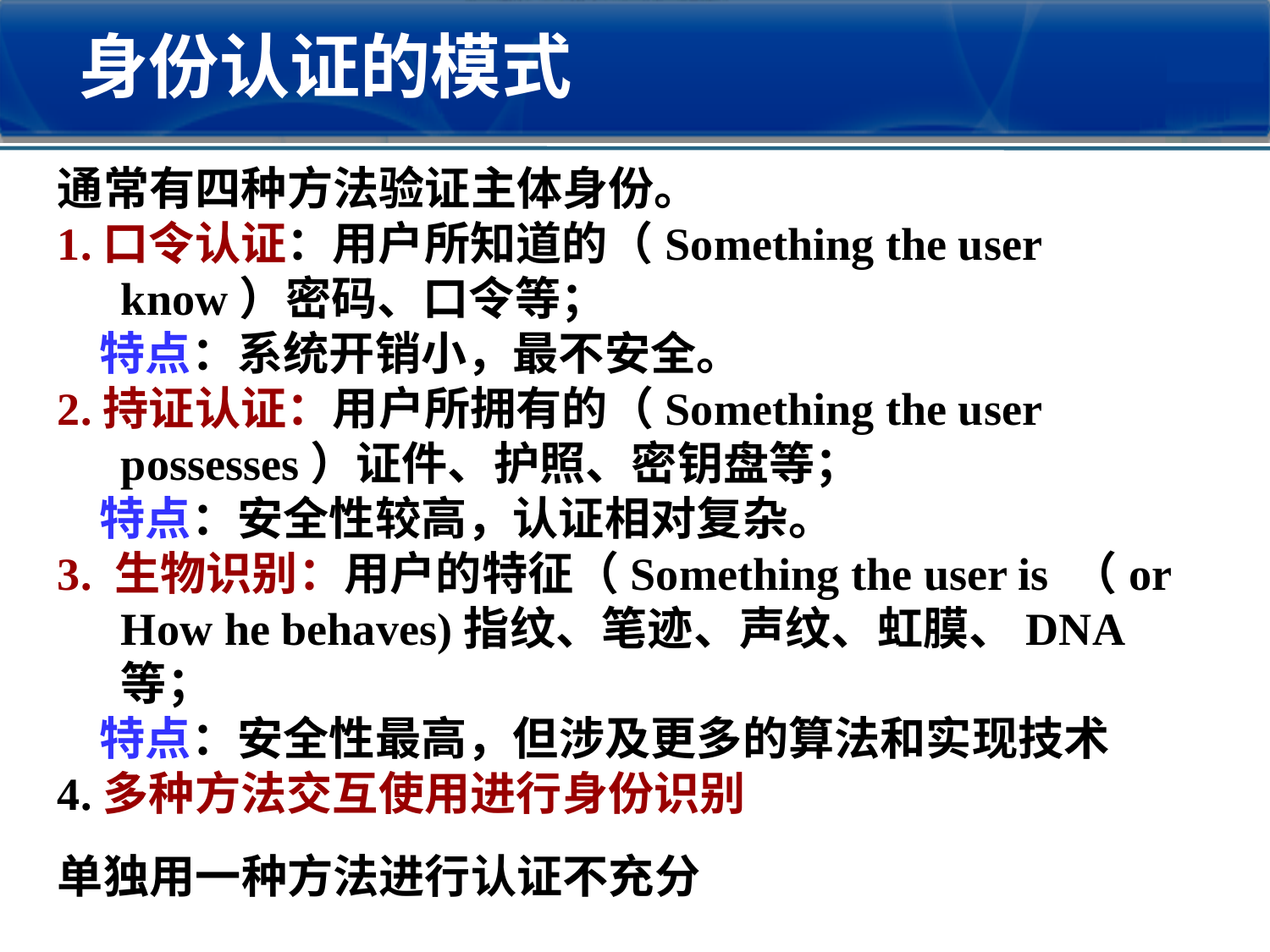

身份认证的模式
通常有四种方法验证主体身份。
1.口令认证：用户所知道的（Something the user know）密码、口令等；
   特点：系统开销小，最不安全。
2.持证认证：用户所拥有的（Something the user possesses）证件、护照、密钥盘等；
   特点：安全性较高，认证相对复杂。
3. 生物识别：用户的特征（Something the user is （or How he behaves)指纹、笔迹、声纹、虹膜、DNA等；
   特点：安全性最高，但涉及更多的算法和实现技术
4.多种方法交互使用进行身份识别
单独用一种方法进行认证不充分